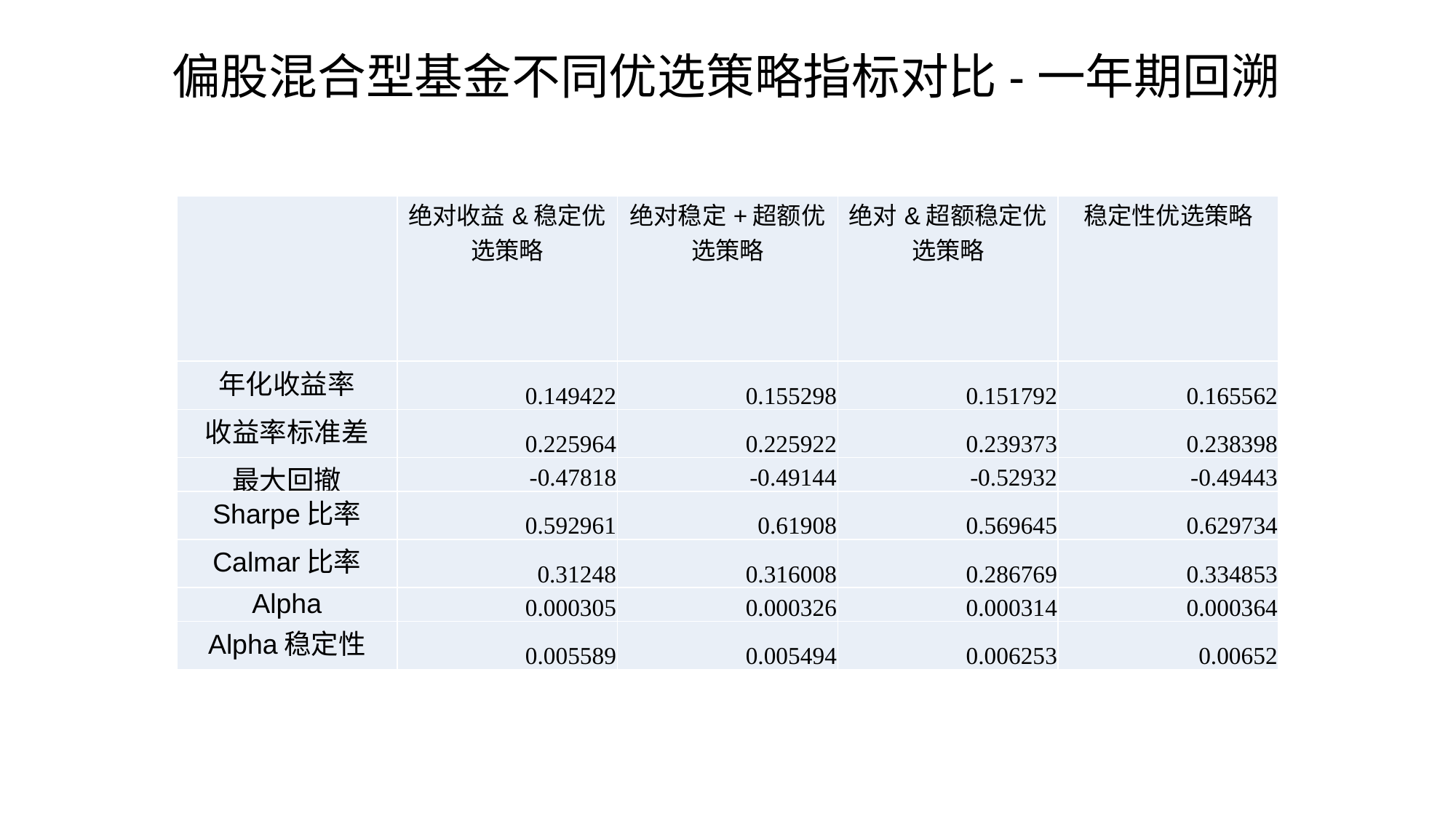

# 偏股混合型基金不同优选策略指标对比-一年期回溯
|  | 绝对收益&稳定优选策略 | 绝对稳定+超额优选策略 | 绝对&超额稳定优选策略 | 稳定性优选策略 |
| --- | --- | --- | --- | --- |
| 年化收益率 | 0.149422 | 0.155298 | 0.151792 | 0.165562 |
| 收益率标准差 | 0.225964 | 0.225922 | 0.239373 | 0.238398 |
| 最大回撤 | -0.47818 | -0.49144 | -0.52932 | -0.49443 |
| Sharpe比率 | 0.592961 | 0.61908 | 0.569645 | 0.629734 |
| Calmar比率 | 0.31248 | 0.316008 | 0.286769 | 0.334853 |
| Alpha | 0.000305 | 0.000326 | 0.000314 | 0.000364 |
| Alpha稳定性 | 0.005589 | 0.005494 | 0.006253 | 0.00652 |